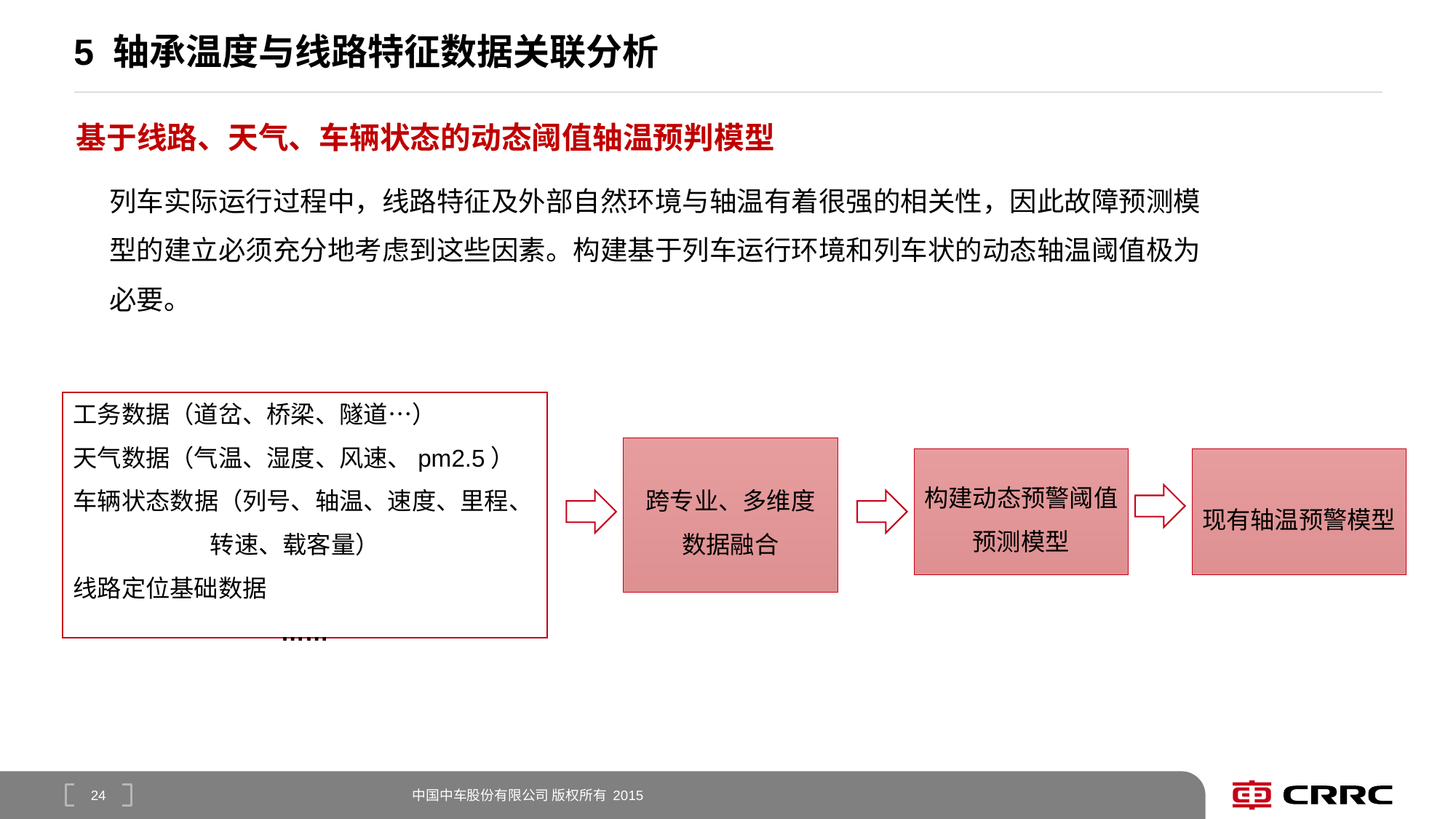

# 5 轴承温度与线路特征数据关联分析
基于线路、天气、车辆状态的动态阈值轴温预判模型
列车实际运行过程中，线路特征及外部自然环境与轴温有着很强的相关性，因此故障预测模型的建立必须充分地考虑到这些因素。构建基于列车运行环境和列车状的动态轴温阈值极为必要。
工务数据（道岔、桥梁、隧道…）
天气数据（气温、湿度、风速、pm2.5）
车辆状态数据（列号、轴温、速度、里程、
                        转速、载客量）
线路定位基础数据
……
跨专业、多维度
数据融合
构建动态预警阈值
预测模型
现有轴温预警模型

24
中国中车股份有限公司 版权所有 2015